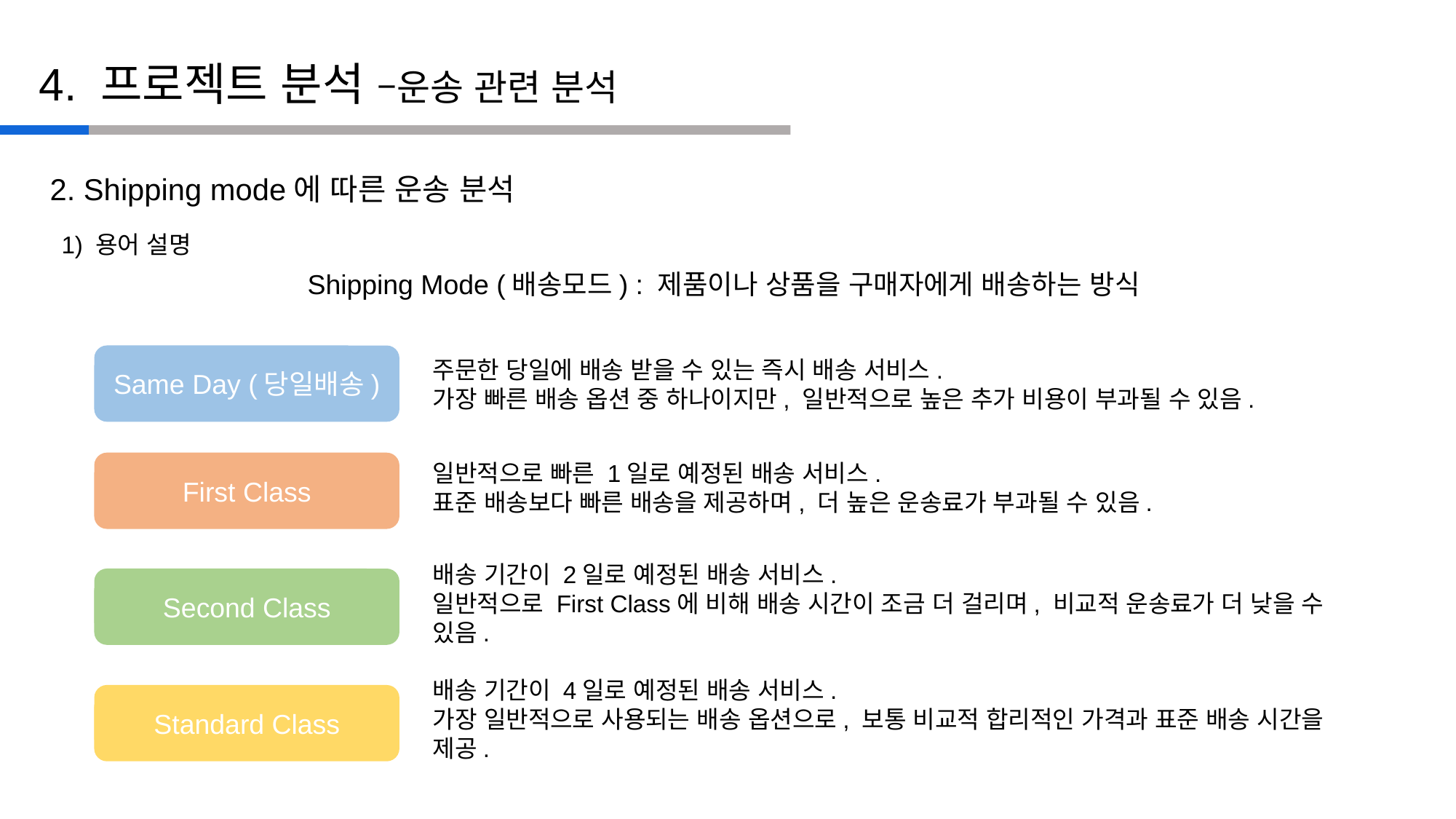

4. 프로젝트 분석 –운송 관련 분석

2. Shipping mode에 따른 운송 분석
1) 용어 설명
Shipping Mode (배송모드) : 제품이나 상품을 구매자에게 배송하는 방식

Same Day (당일배송)
주문한 당일에 배송 받을 수 있는 즉시 배송 서비스.
가장 빠른 배송 옵션 중 하나이지만, 일반적으로 높은 추가 비용이 부과될 수 있음.

First Class
일반적으로 빠른 1일로 예정된 배송 서비스.
표준 배송보다 빠른 배송을 제공하며, 더 높은 운송료가 부과될 수 있음.

Second Class
배송 기간이 2일로 예정된 배송 서비스.
일반적으로 First Class에 비해 배송 시간이 조금 더 걸리며, 비교적 운송료가 더 낮을 수 있음.

Standard Class
배송 기간이 4일로 예정된 배송 서비스.
가장 일반적으로 사용되는 배송 옵션으로, 보통 비교적 합리적인 가격과 표준 배송 시간을 제공.